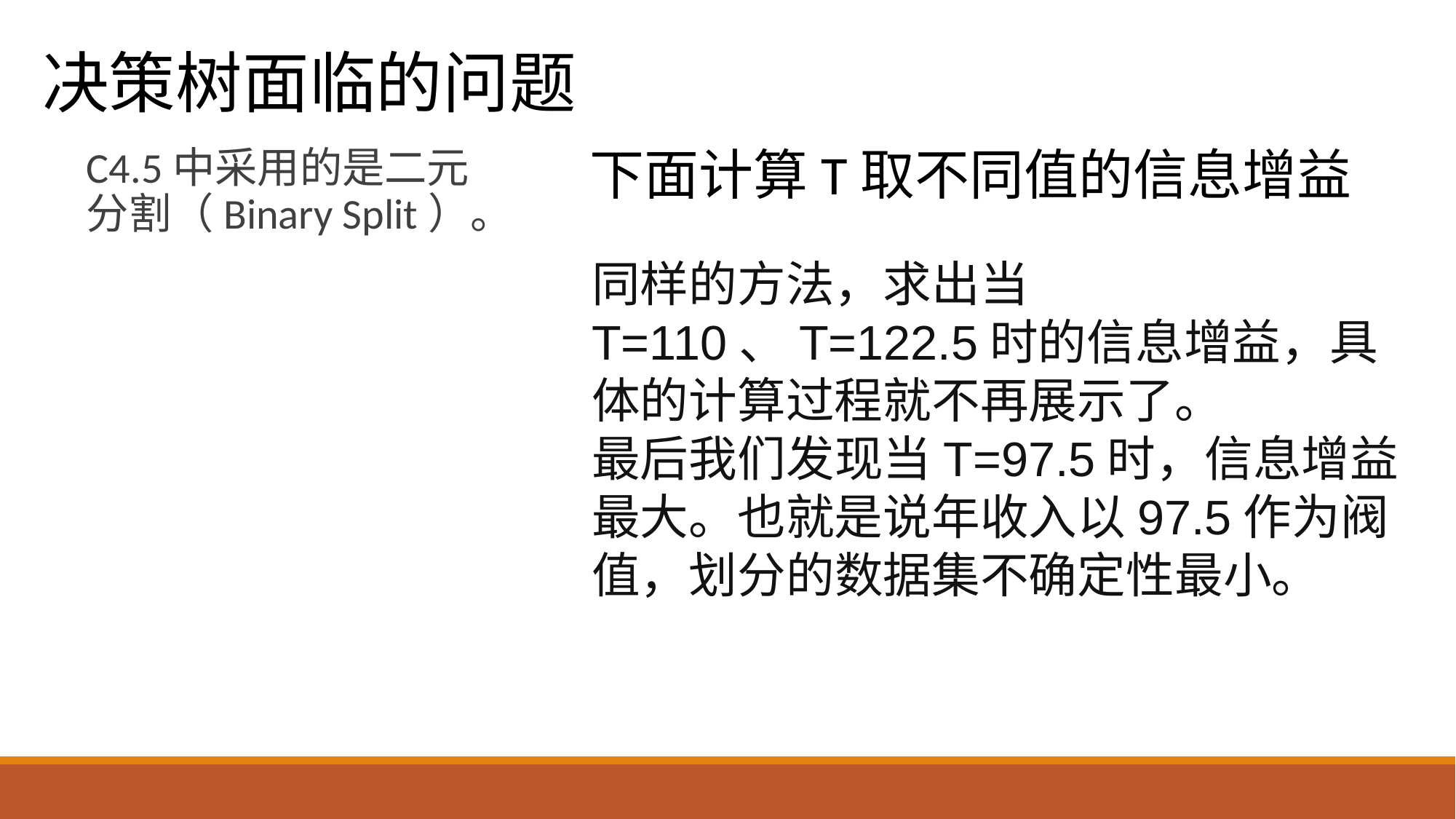

决策树面临的问题
下面计算T取不同值的信息增益
C4.5中采用的是二元分割（Binary Split）。
同样的方法，求出当T=110、T=122.5时的信息增益，具体的计算过程就不再展示了。
最后我们发现当T=97.5时，信息增益最大。也就是说年收入以97.5作为阀值，划分的数据集不确定性最小。